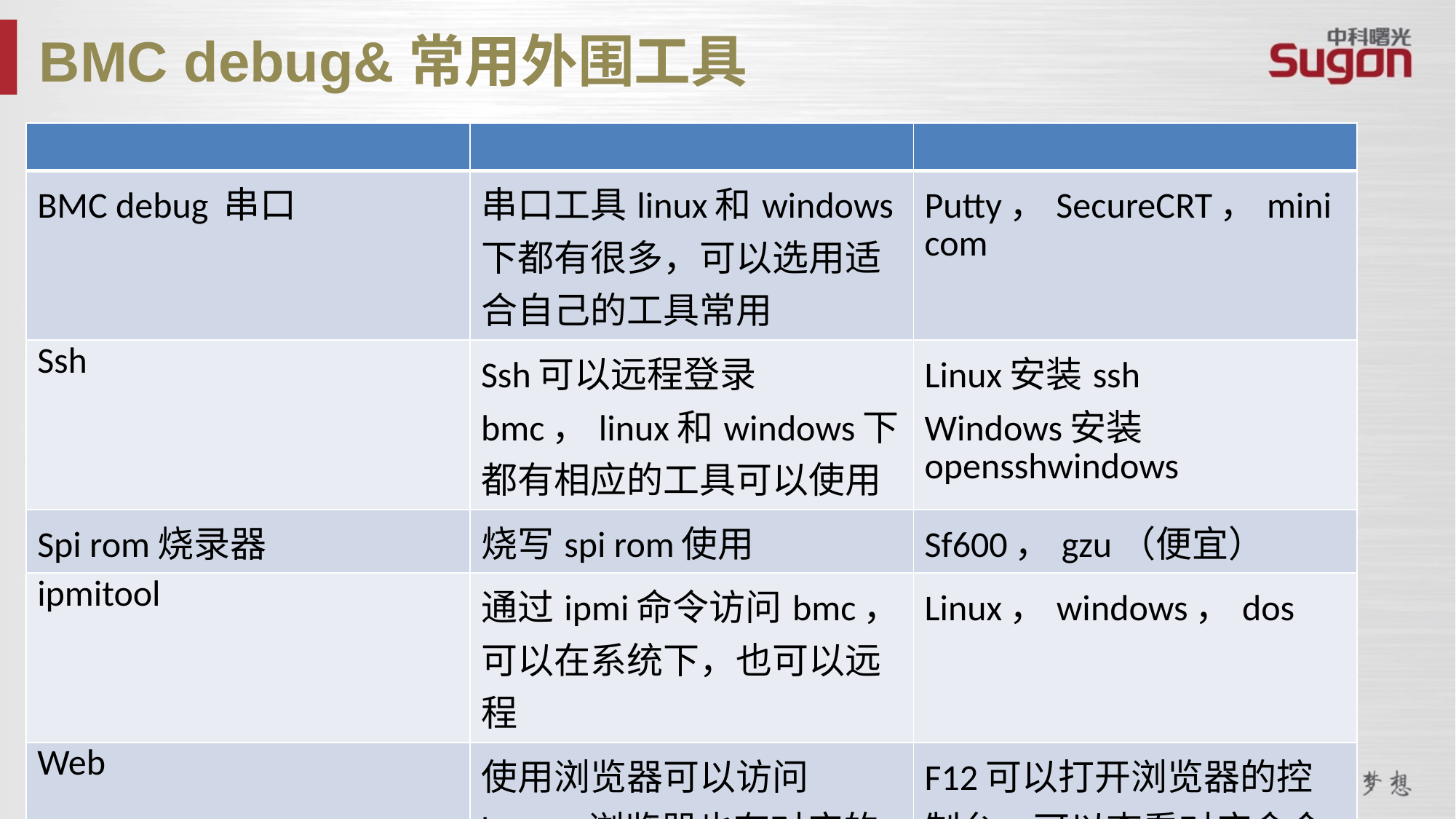

BMC debug&常用外围工具
|  |  |  |
| --- | --- | --- |
| BMC debug 串口 | 串口工具linux和windows下都有很多，可以选用适合自己的工具常用 | Putty，SecureCRT，minicom |
| Ssh | Ssh可以远程登录bmc，linux和windows下都有相应的工具可以使用 | Linux安装ssh Windows安装opensshwindows |
| Spi rom烧录器 | 烧写spi rom使用 | Sf600，gzu（便宜） |
| ipmitool | 通过ipmi命令访问bmc，可以在系统下，也可以远程 | Linux，windows，dos |
| Web | 使用浏览器可以访问bmc，浏览器也有对应的查看前端发送，后端响应的工具 | F12可以打开浏览器的控制台，可以查看对应命令的发送和响应情况 |